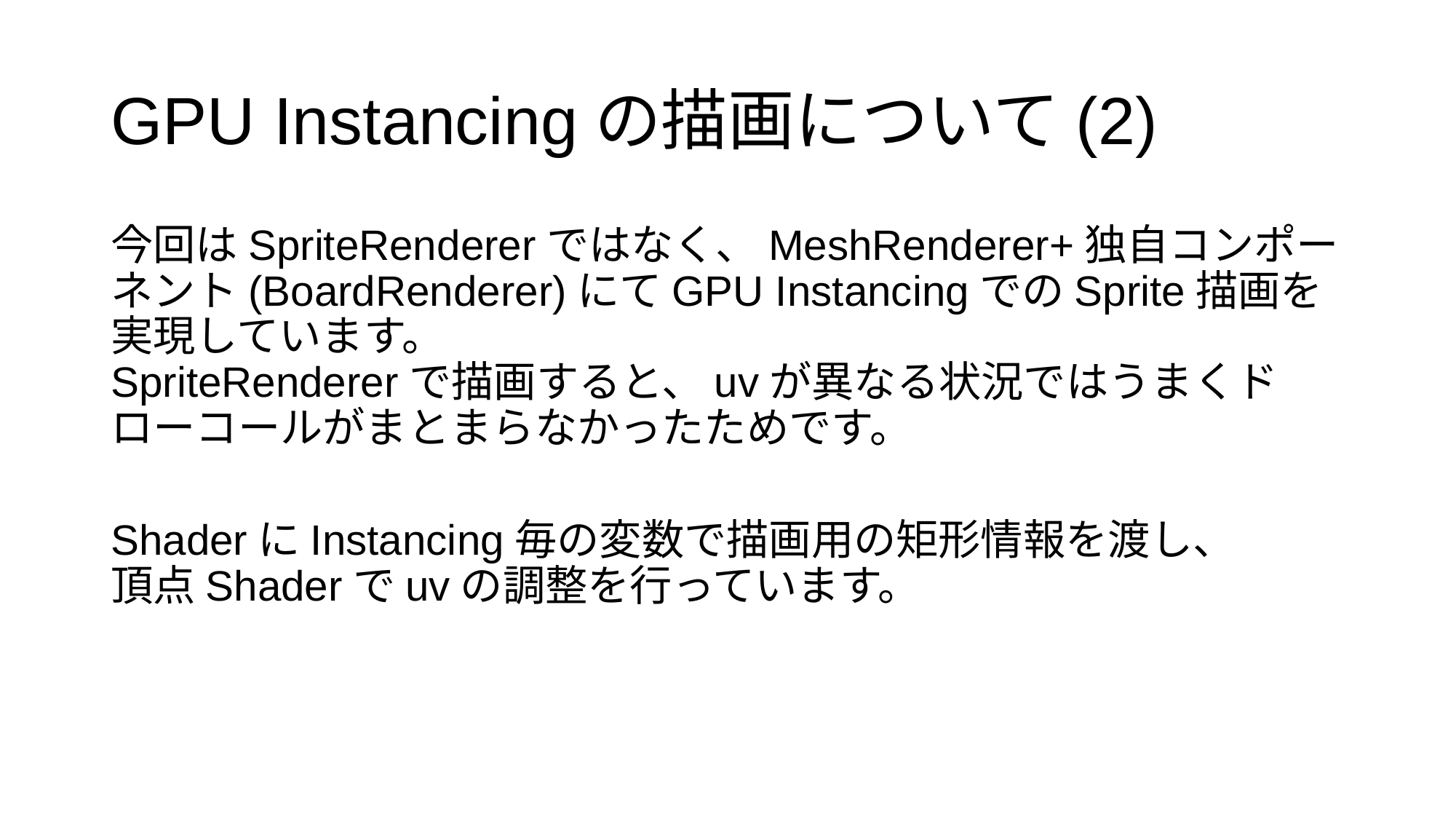

# GPU Instancingの描画について(2)
今回はSpriteRendererではなく、MeshRenderer+独自コンポーネント(BoardRenderer)にてGPU InstancingでのSprite描画を実現しています。
SpriteRendererで描画すると、uvが異なる状況ではうまくドローコールがまとまらなかったためです。
ShaderにInstancing毎の変数で描画用の矩形情報を渡し、
頂点Shaderでuvの調整を行っています。